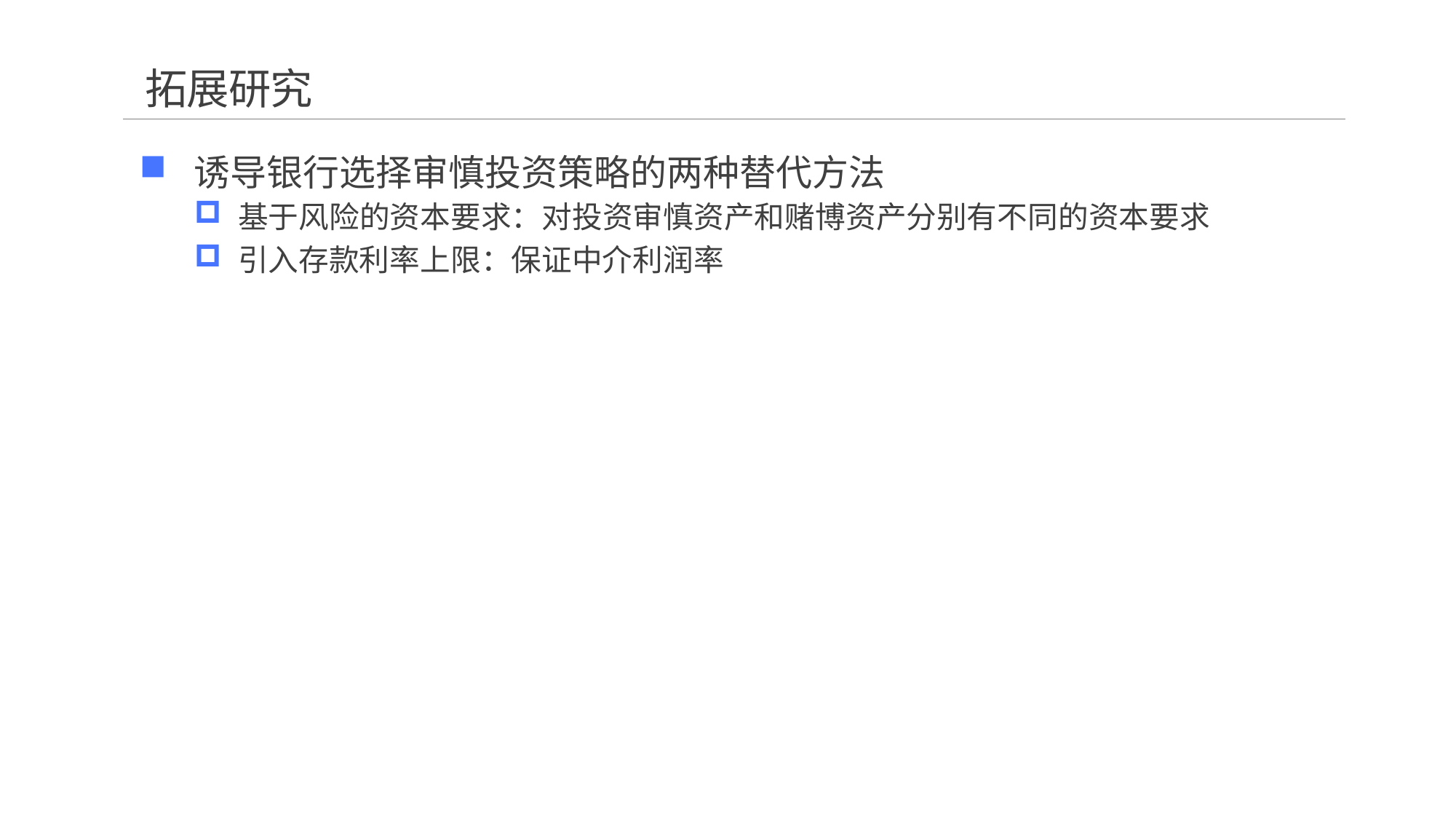

# 拓展研究
诱导银行选择审慎投资策略的两种替代方法
基于风险的资本要求：对投资审慎资产和赌博资产分别有不同的资本要求
引入存款利率上限：保证中介利润率